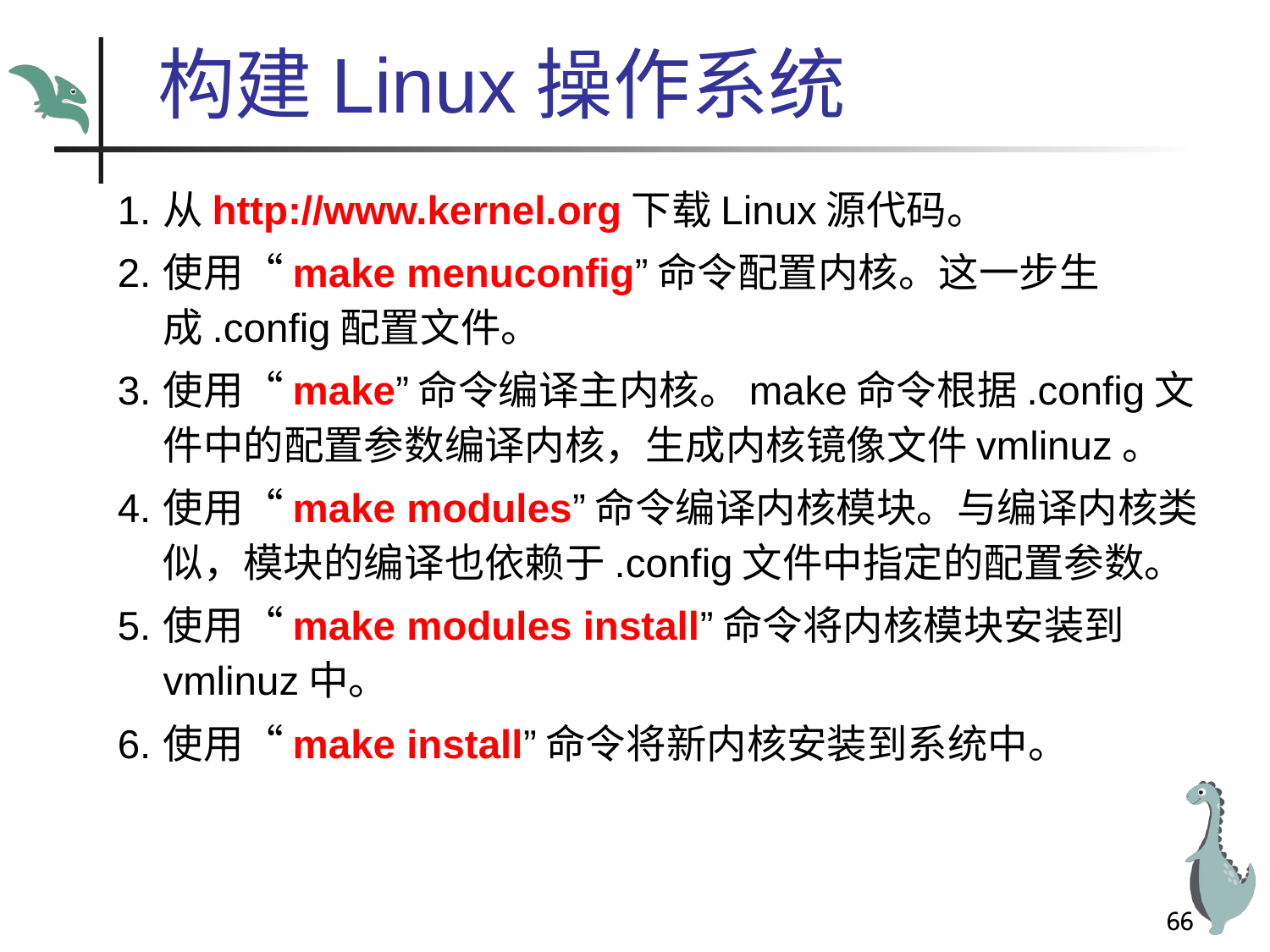

# 构建Linux操作系统
从http://www.kernel.org下载Linux源代码。
使用“make menuconfig”命令配置内核。这一步生成.config配置文件。
使用“make”命令编译主内核。make命令根据.config文件中的配置参数编译内核，生成内核镜像文件vmlinuz。
使用“make modules”命令编译内核模块。与编译内核类似，模块的编译也依赖于.config文件中指定的配置参数。
使用“make modules install”命令将内核模块安装到vmlinuz中。
使用“make install”命令将新内核安装到系统中。
66